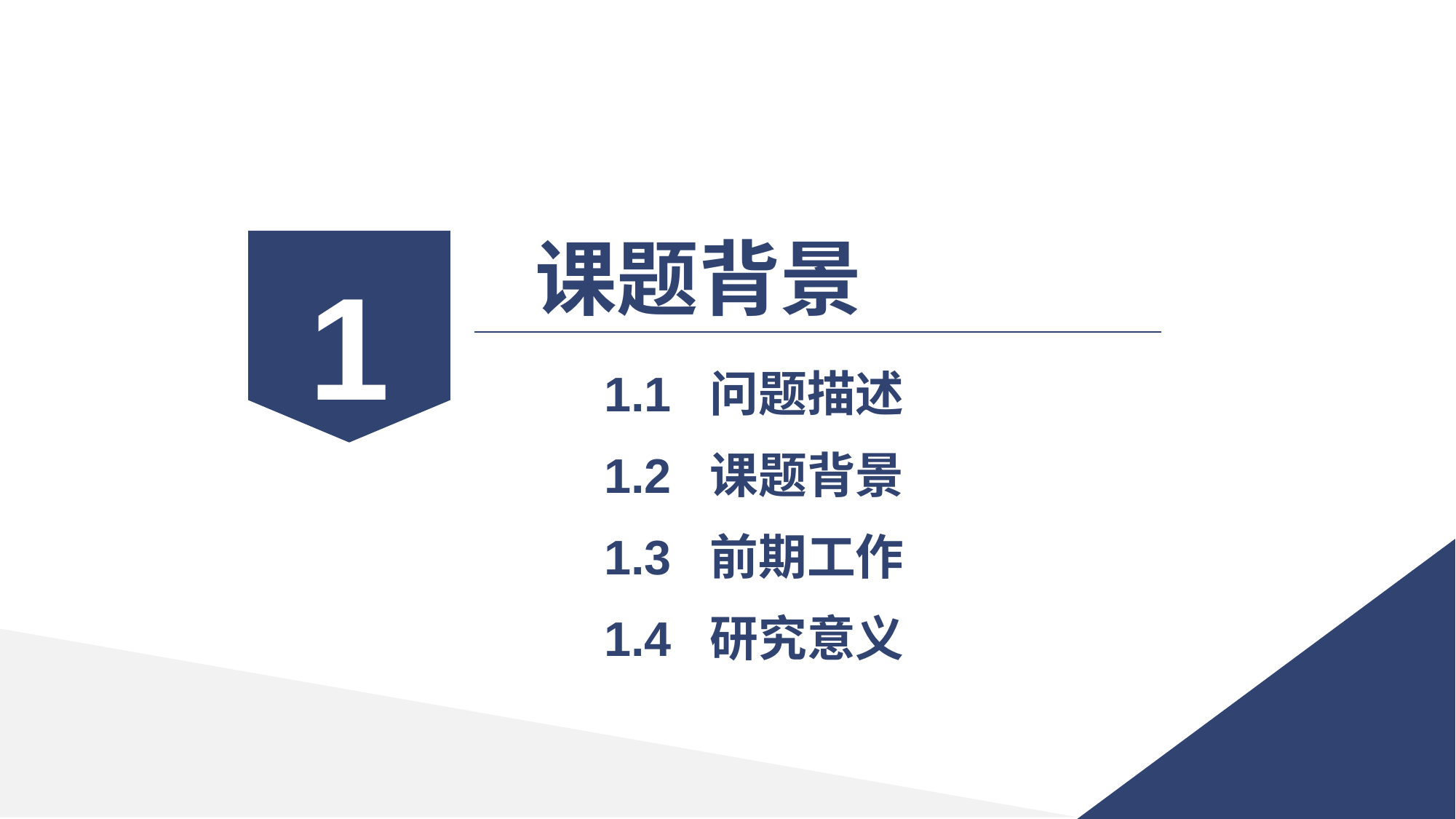

课题背景
1
1.1  问题描述
1.2  课题背景

1.3  前期工作
1.4  研究意义